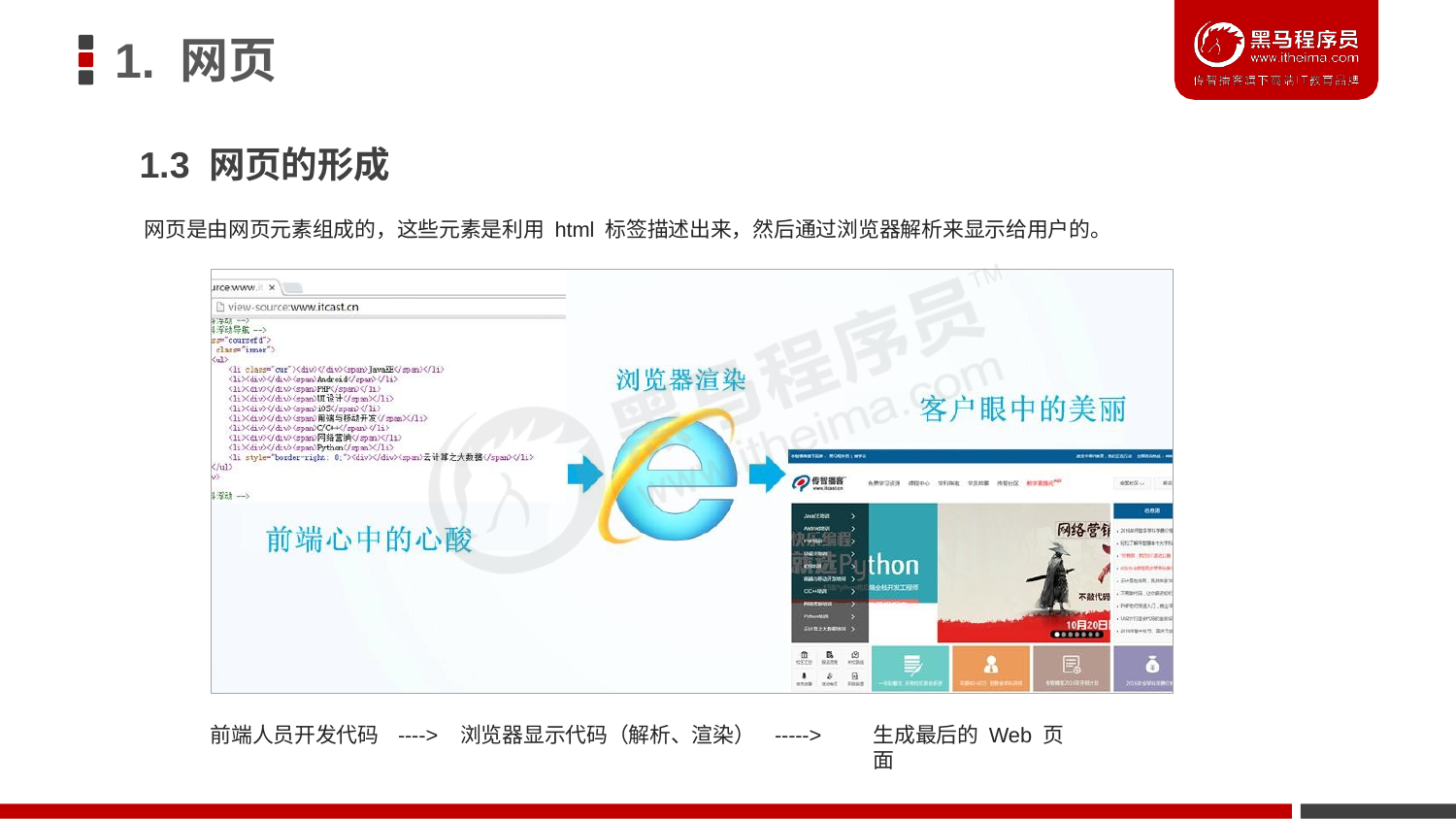

# 1. 网页
1.3 网页的形成
网页是由网页元素组成的，这些元素是利用 html 标签描述出来，然后通过浏览器解析来显示给用户的。

前端人员开发代码   ---->   浏览器显示代码（解析、渲染）  ----->
生成最后的 Web 页面